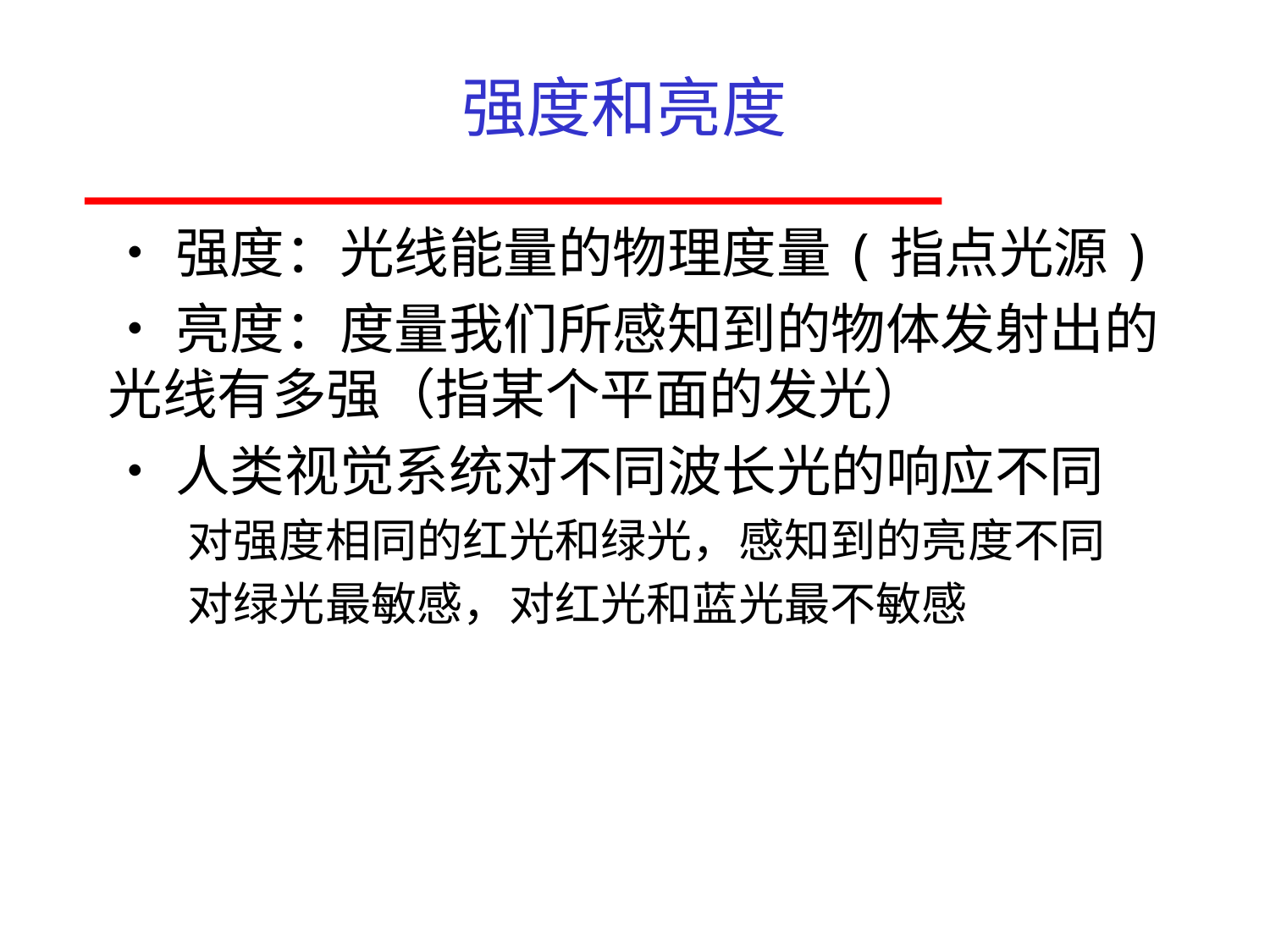

# 强度和亮度
•强度：光线能量的物理度量(指点光源)
•亮度：度量我们所感知到的物体发射出的光线有多强（指某个平面的发光）
•人类视觉系统对不同波长光的响应不同
对强度相同的红光和绿光，感知到的亮度不同
对绿光最敏感，对红光和蓝光最不敏感

22